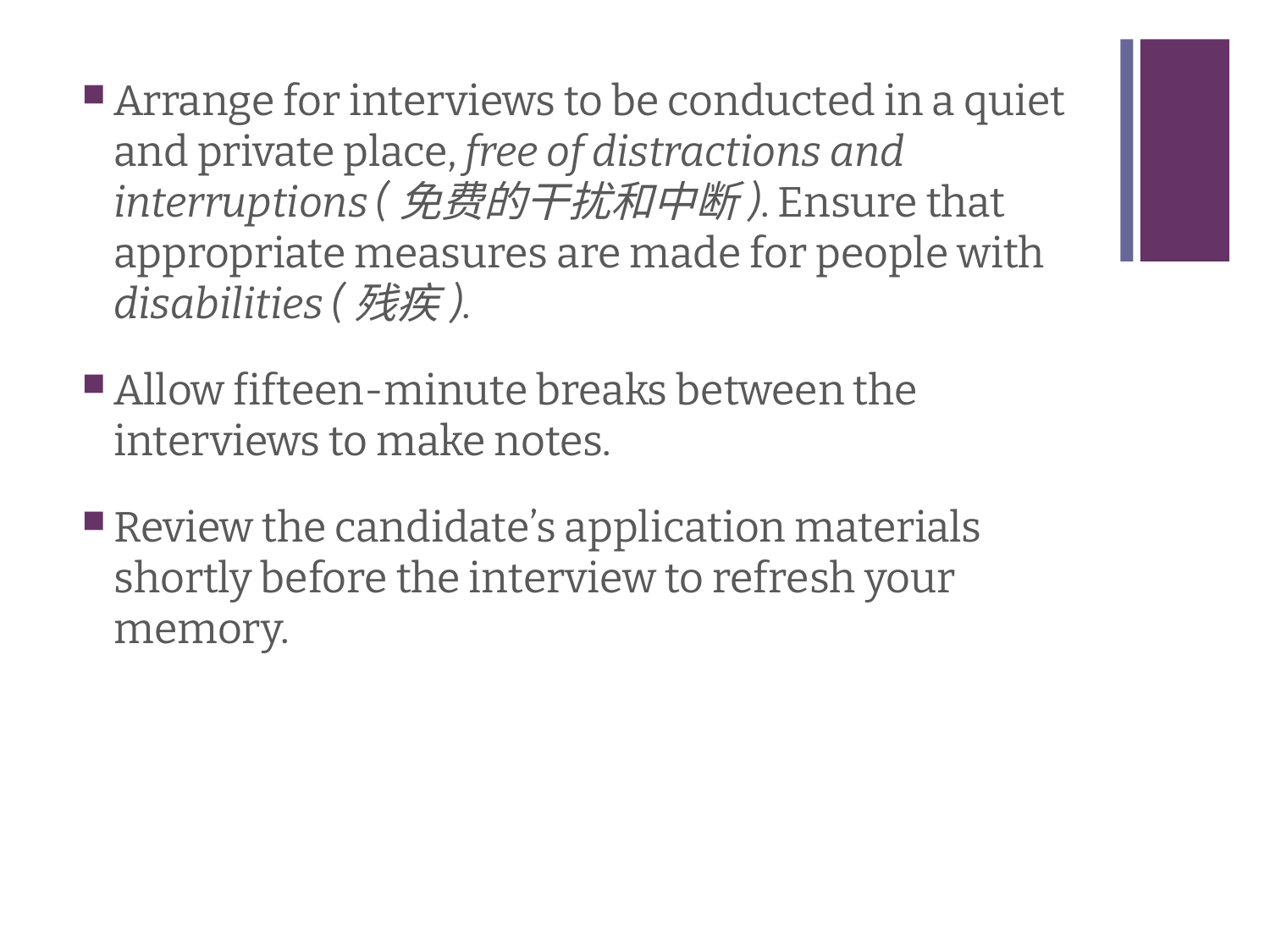

#
Arrange for interviews to be conducted in a quiet and private place, free of distractions and interruptions (免费的干扰和中断). Ensure that appropriate measures are made for people with disabilities (残疾).
Allow fifteen-minute breaks between the interviews to make notes.
Review the candidate’s application materials shortly before the interview to refresh your memory.